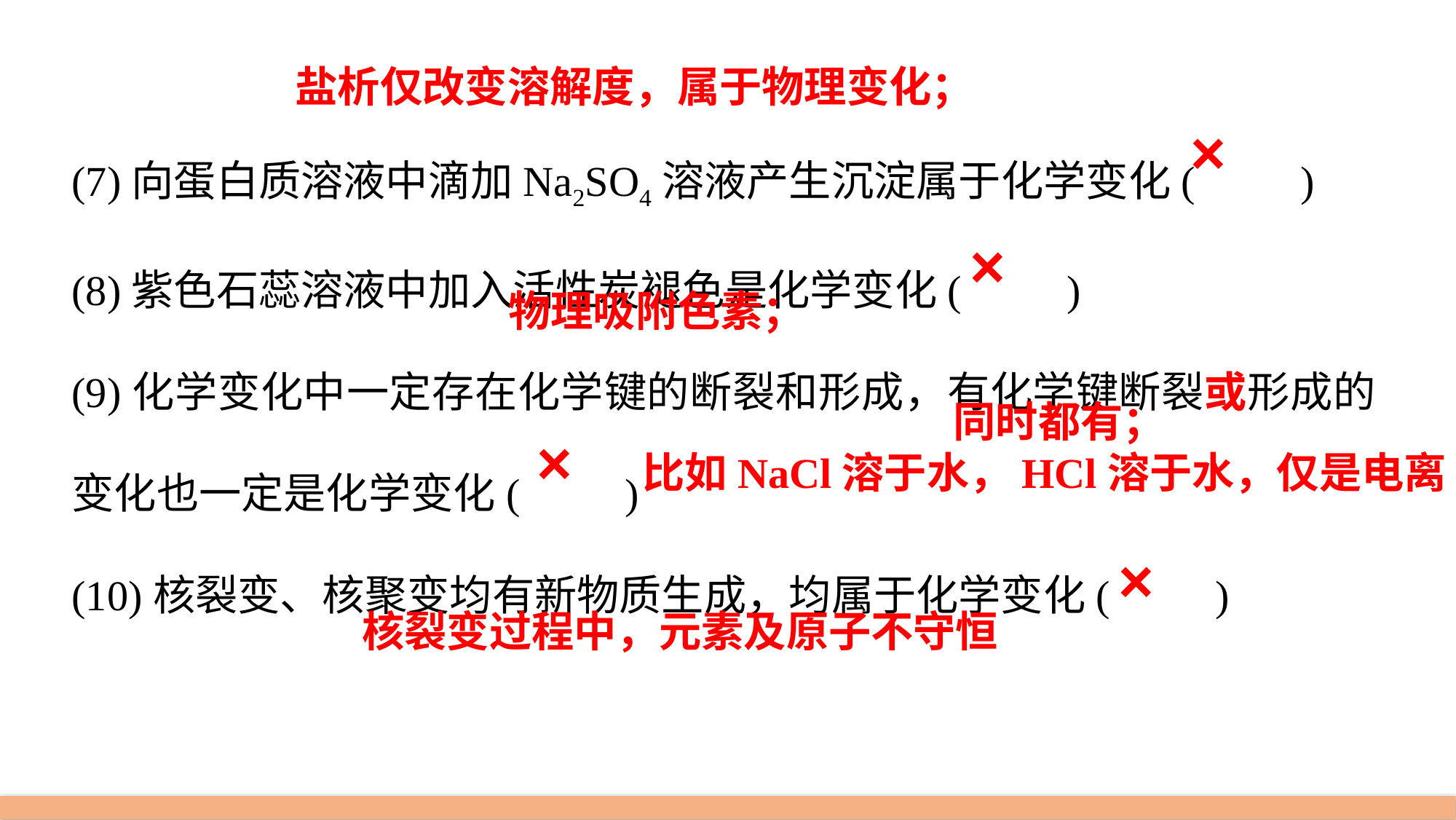

盐析仅改变溶解度，属于物理变化；
(7)向蛋白质溶液中滴加Na2SO4溶液产生沉淀属于化学变化(　　)
(8)紫色石蕊溶液中加入活性炭褪色是化学变化(　　)
(9)化学变化中一定存在化学键的断裂和形成，有化学键断裂或形成的变化也一定是化学变化(　　)
(10)核裂变、核聚变均有新物质生成，均属于化学变化(　　)
×
×
物理吸附色素；
  同时都有；
比如NaCl溶于水，HCl溶于水，仅是电离
×
×
 核裂变过程中，元素及原子不守恒